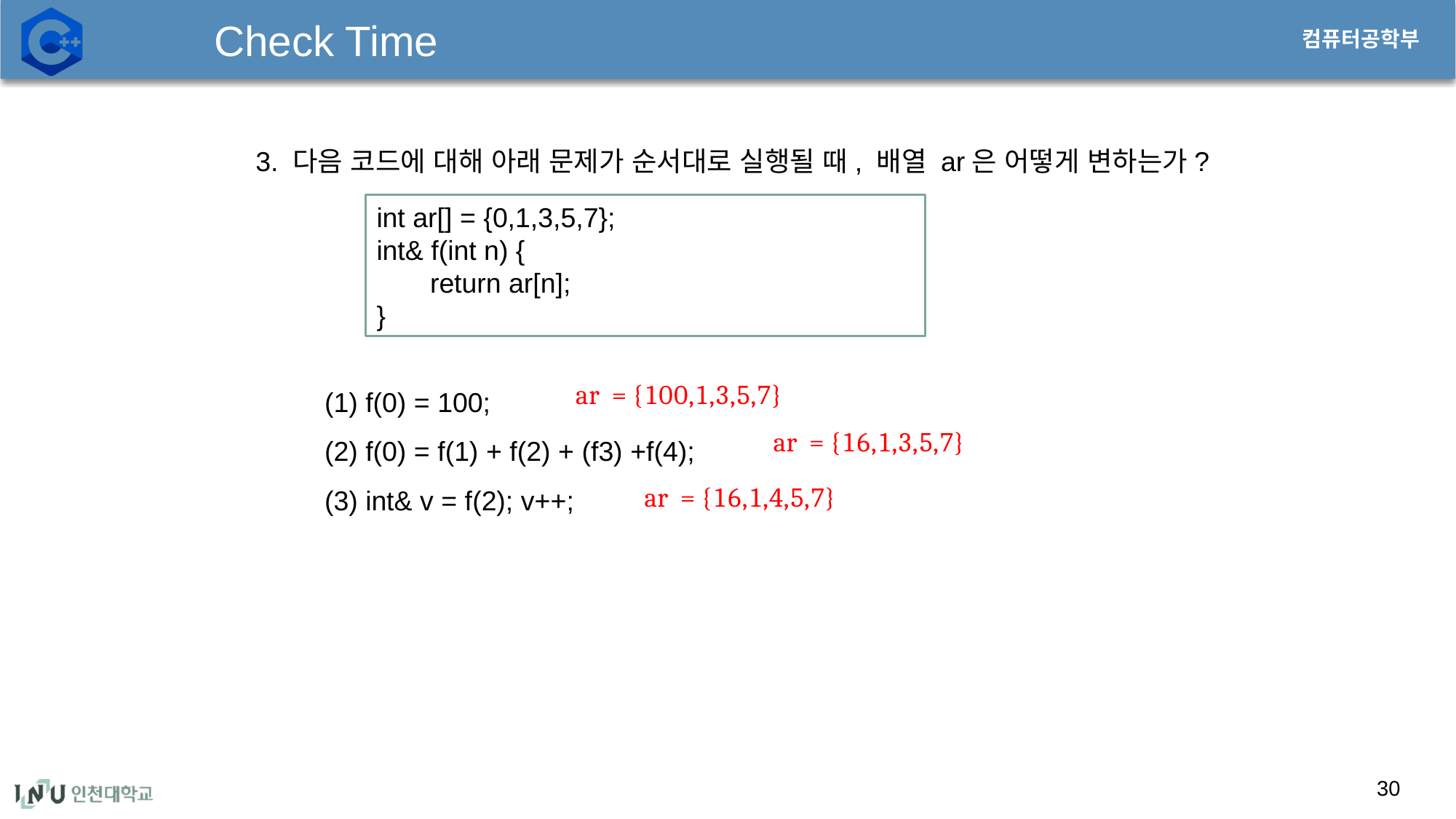

# Check Time
3. 다음 코드에 대해 아래 문제가 순서대로 실행될 때, 배열 ar은 어떻게 변하는가?

         (1) f(0) = 100;
         (2) f(0) = f(1) + f(2) + (f3) +f(4);
         (3) int& v = f(2); v++;
int ar[] = {0,1,3,5,7};
int& f(int n) {
       return ar[n];
}
ar  = {100,1,3,5,7}
ar  = {16,1,3,5,7}
ar  = {16,1,4,5,7}